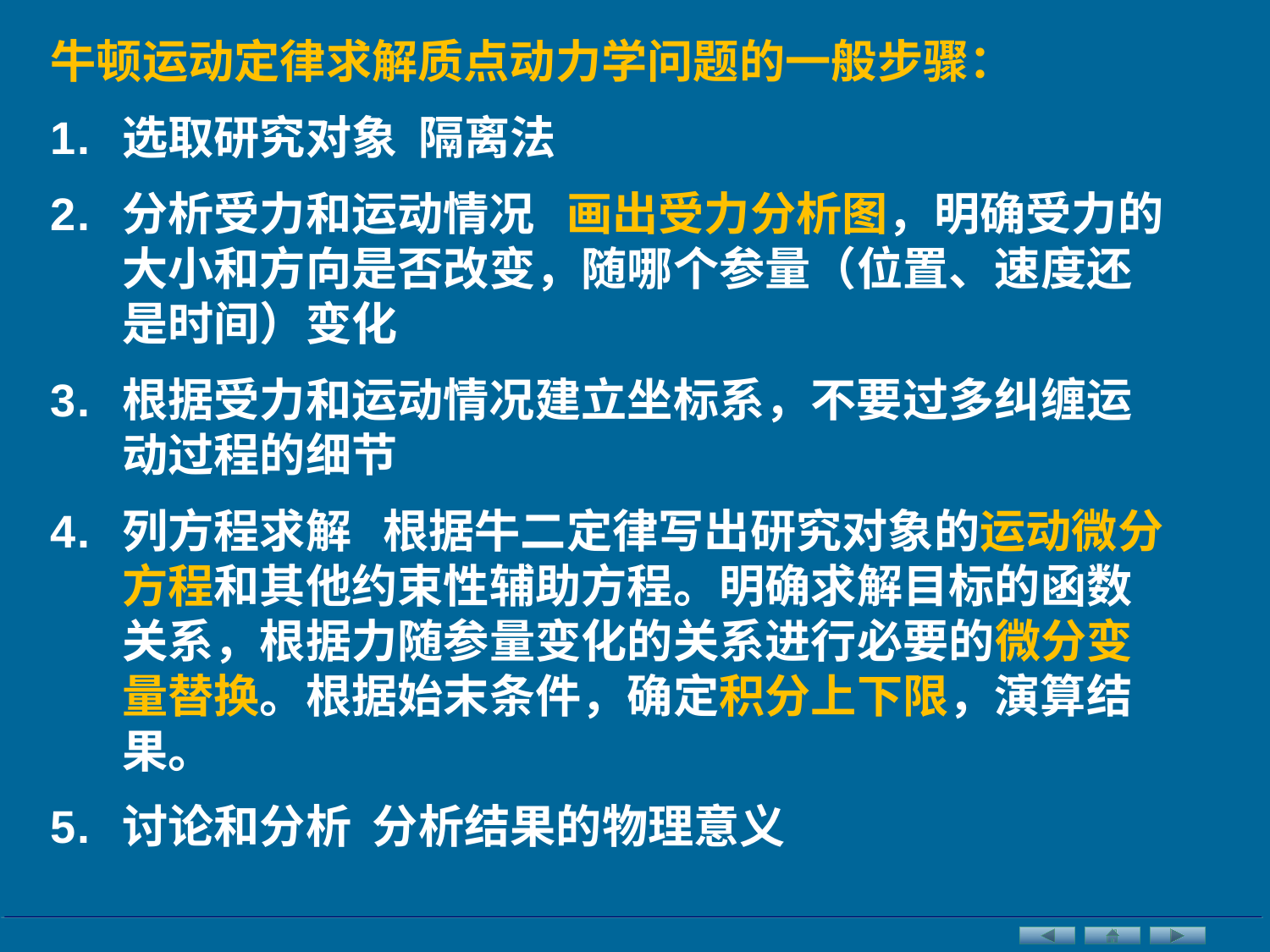

牛顿运动定律求解质点动力学问题的一般步骤：
选取研究对象  隔离法
分析受力和运动情况   画出受力分析图，明确受力的大小和方向是否改变，随哪个参量（位置、速度还是时间）变化
根据受力和运动情况建立坐标系，不要过多纠缠运动过程的细节
列方程求解   根据牛二定律写出研究对象的运动微分方程和其他约束性辅助方程。明确求解目标的函数关系，根据力随参量变化的关系进行必要的微分变量替换。根据始末条件，确定积分上下限，演算结果。
讨论和分析  分析结果的物理意义